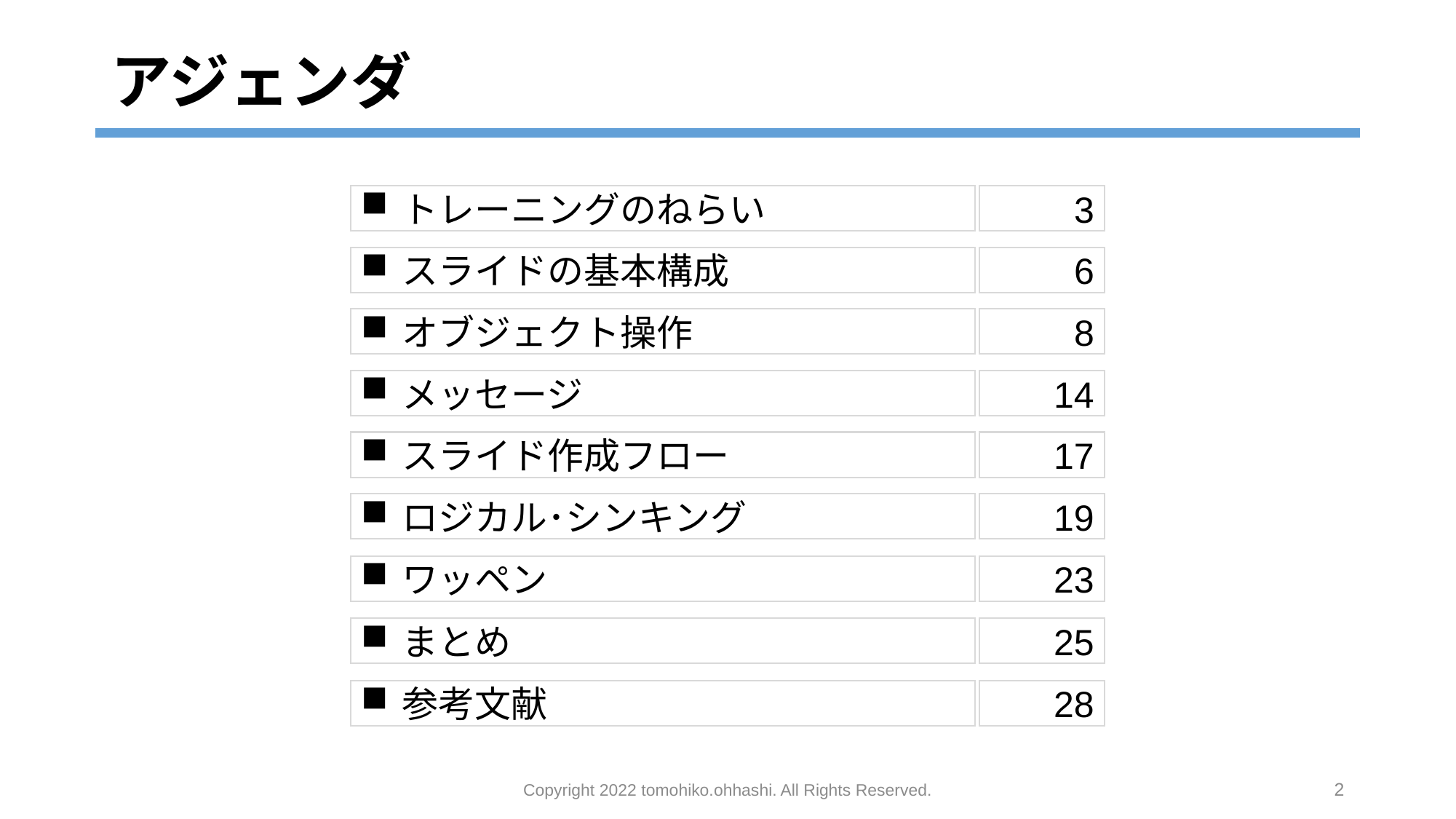

# アジェンダ
トレーニングのねらい
3
スライドの基本構成
6
オブジェクト操作
8
メッセージ
14
スライド作成フロー
17
ロジカル･シンキング
19
ワッペン
23
まとめ
25
参考文献
28
Copyright 2022 tomohiko.ohhashi. All Rights Reserved.
2